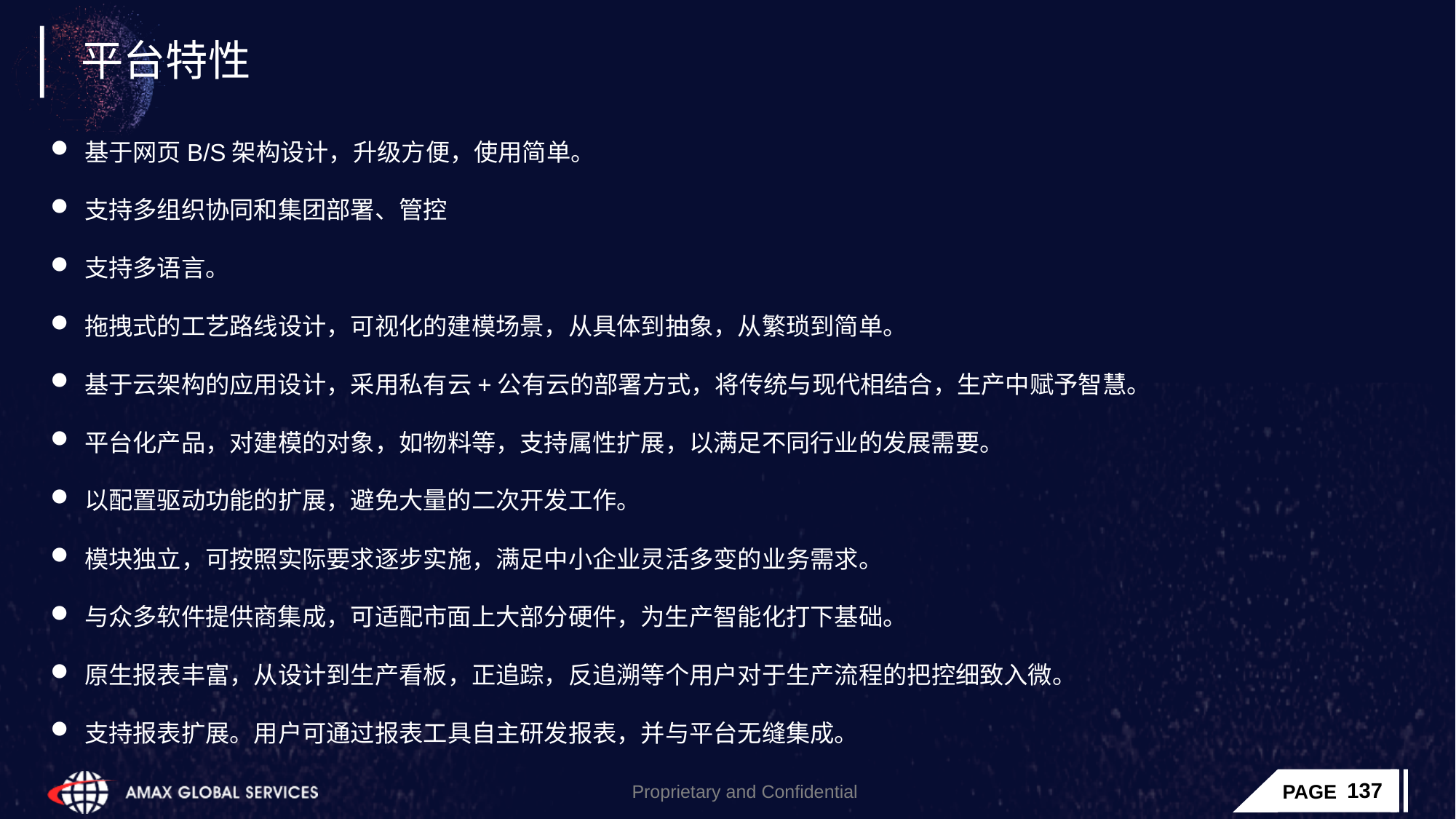

# 平台特性
基于网页B/S架构设计，升级方便，使用简单。
支持多组织协同和集团部署、管控
支持多语言。
拖拽式的工艺路线设计，可视化的建模场景，从具体到抽象，从繁琐到简单。
基于云架构的应用设计，采用私有云+公有云的部署方式，将传统与现代相结合，生产中赋予智慧。
平台化产品，对建模的对象，如物料等，支持属性扩展，以满足不同行业的发展需要。
以配置驱动功能的扩展，避免大量的二次开发工作。
模块独立，可按照实际要求逐步实施，满足中小企业灵活多变的业务需求。
与众多软件提供商集成，可适配市面上大部分硬件，为生产智能化打下基础。
原生报表丰富，从设计到生产看板，正追踪，反追溯等个用户对于生产流程的把控细致入微。
支持报表扩展。用户可通过报表工具自主研发报表，并与平台无缝集成。